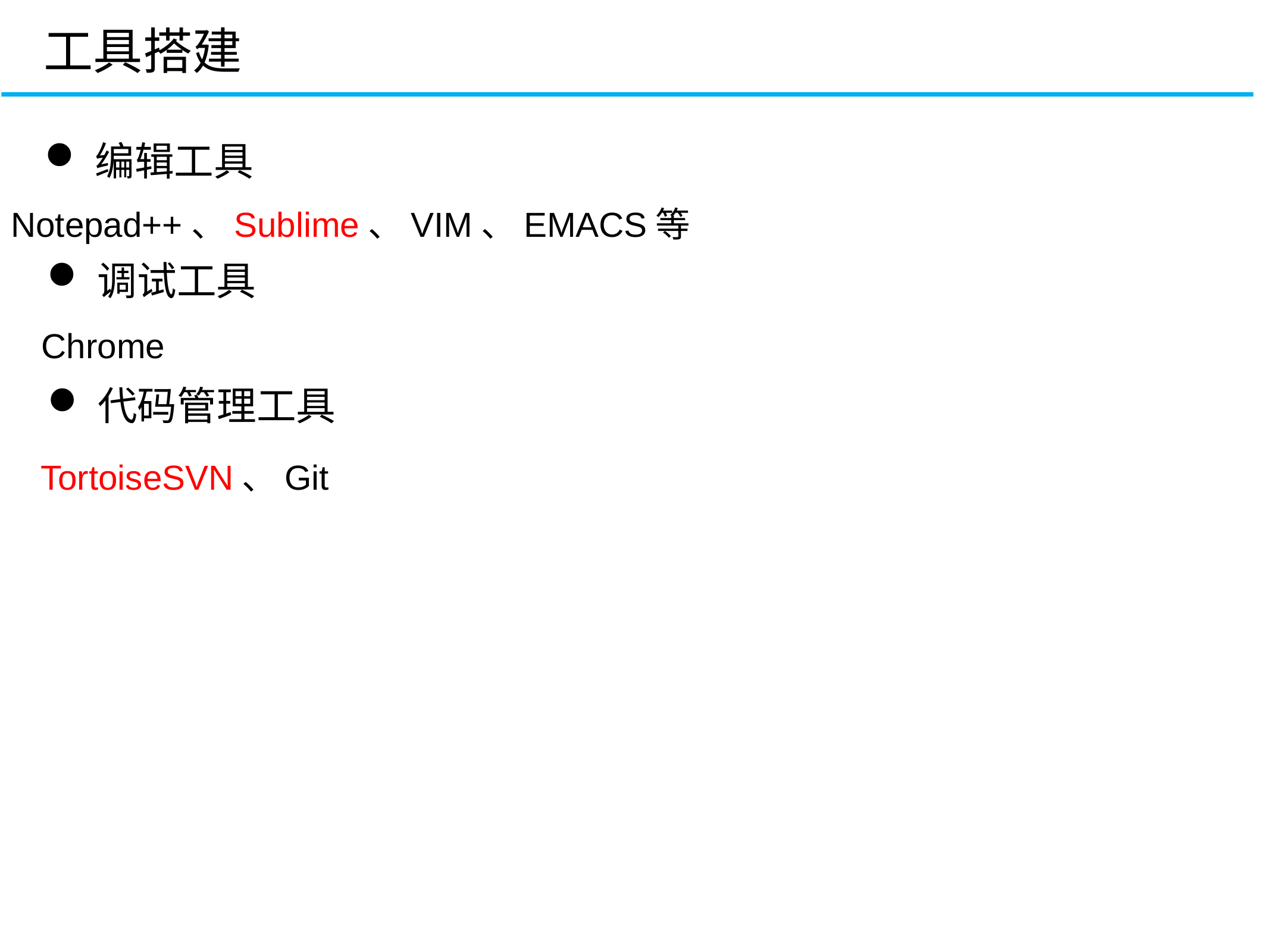

工具搭建

编辑工具
Notepad++、Sublime、VIM、EMACS等
调试工具
Chrome
代码管理工具
TortoiseSVN、Git